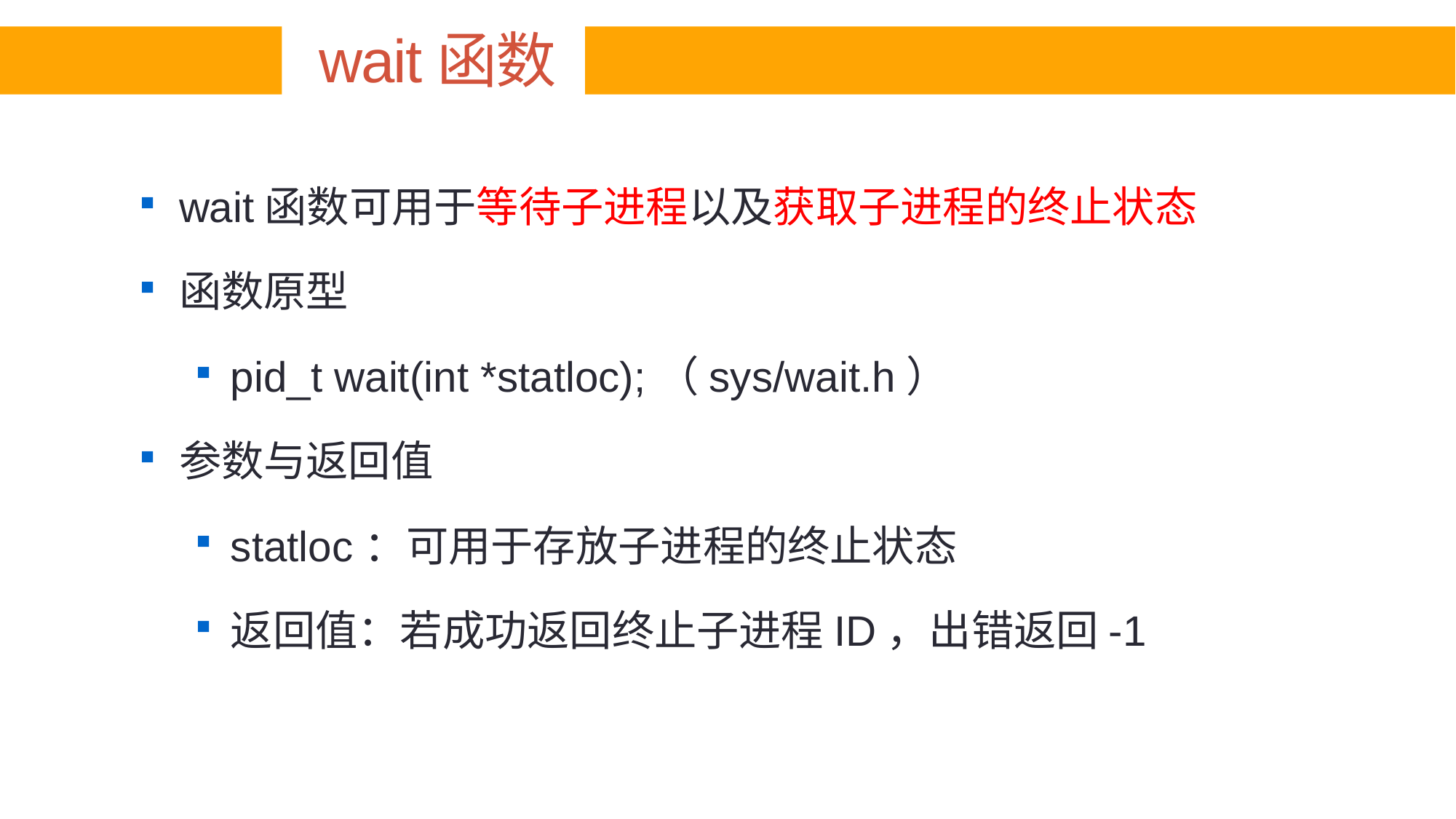

# wait函数

wait函数可用于等待子进程以及获取子进程的终止状态
函数原型
pid_t wait(int *statloc);（sys/wait.h）
参数与返回值
statloc：可用于存放子进程的终止状态
返回值：若成功返回终止子进程ID，出错返回-1